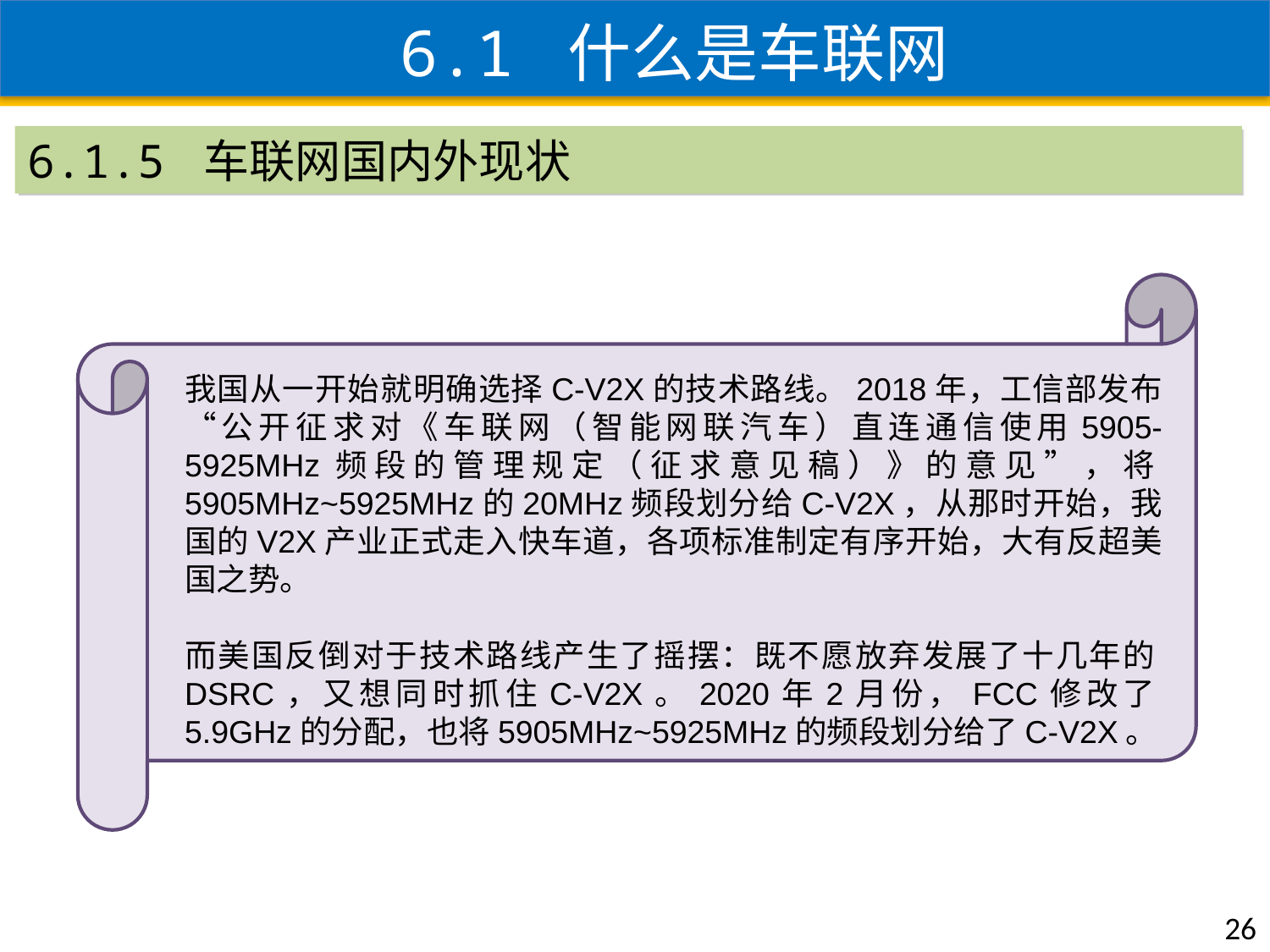

6.1 什么是车联网
6.1.5 车联网国内外现状

我国从一开始就明确选择C-V2X的技术路线。2018年，工信部发布“公开征求对《车联网（智能网联汽车）直连通信使用5905-5925MHz频段的管理规定（征求意见稿）》的意见”，将5905MHz~5925MHz的20MHz频段划分给C-V2X，从那时开始，我国的V2X产业正式走入快车道，各项标准制定有序开始，大有反超美国之势。

而美国反倒对于技术路线产生了摇摆：既不愿放弃发展了十几年的DSRC，又想同时抓住C-V2X。2020年2月份，FCC修改了5.9GHz的分配，也将5905MHz~5925MHz的频段划分给了C-V2X。
26